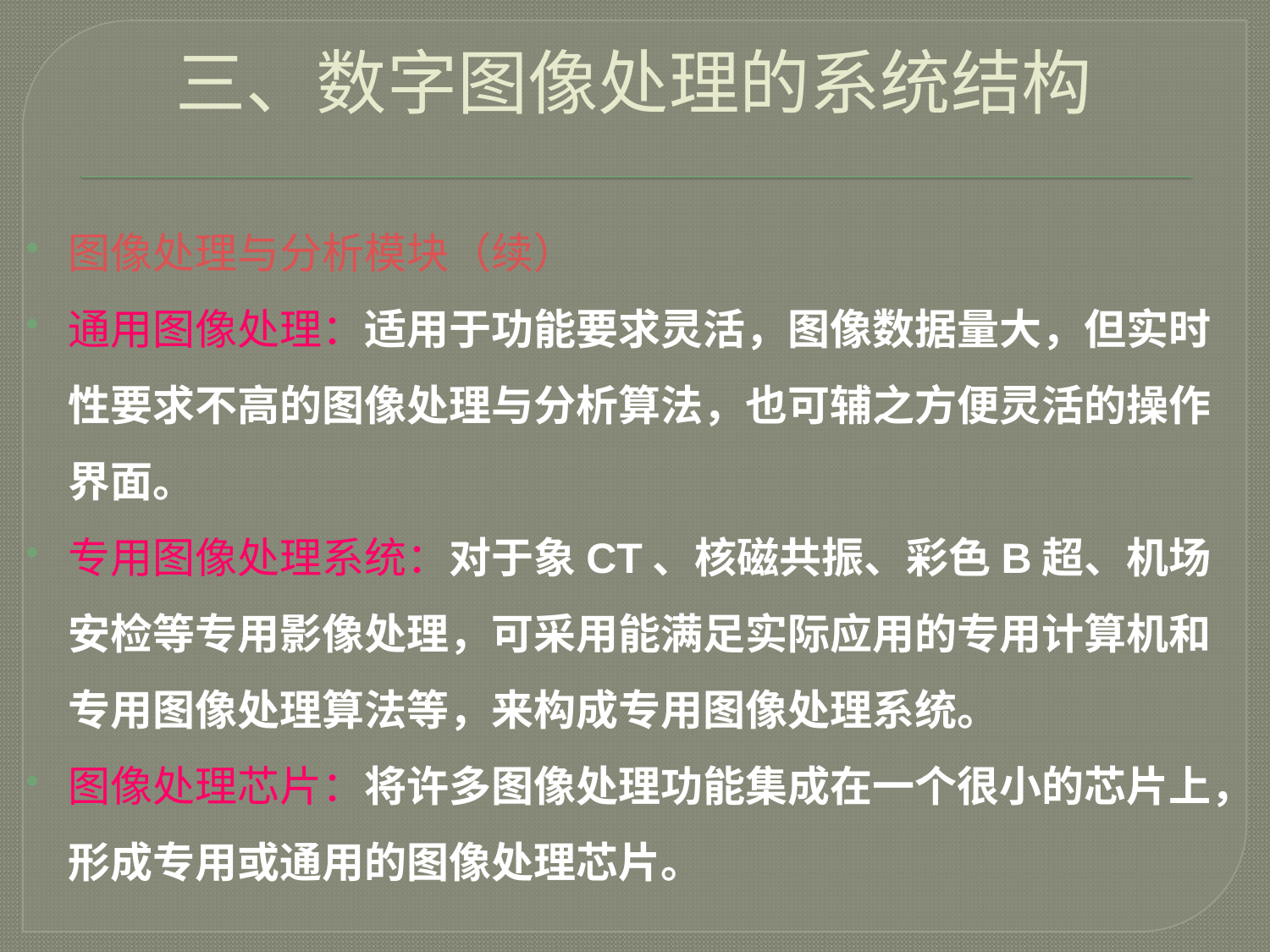

三、数字图像处理的系统结构
图像处理与分析模块（续）
通用图像处理：适用于功能要求灵活，图像数据量大，但实时性要求不高的图像处理与分析算法，也可辅之方便灵活的操作界面。
专用图像处理系统：对于象CT、核磁共振、彩色B超、机场安检等专用影像处理，可采用能满足实际应用的专用计算机和专用图像处理算法等，来构成专用图像处理系统。
图像处理芯片：将许多图像处理功能集成在一个很小的芯片上，形成专用或通用的图像处理芯片。